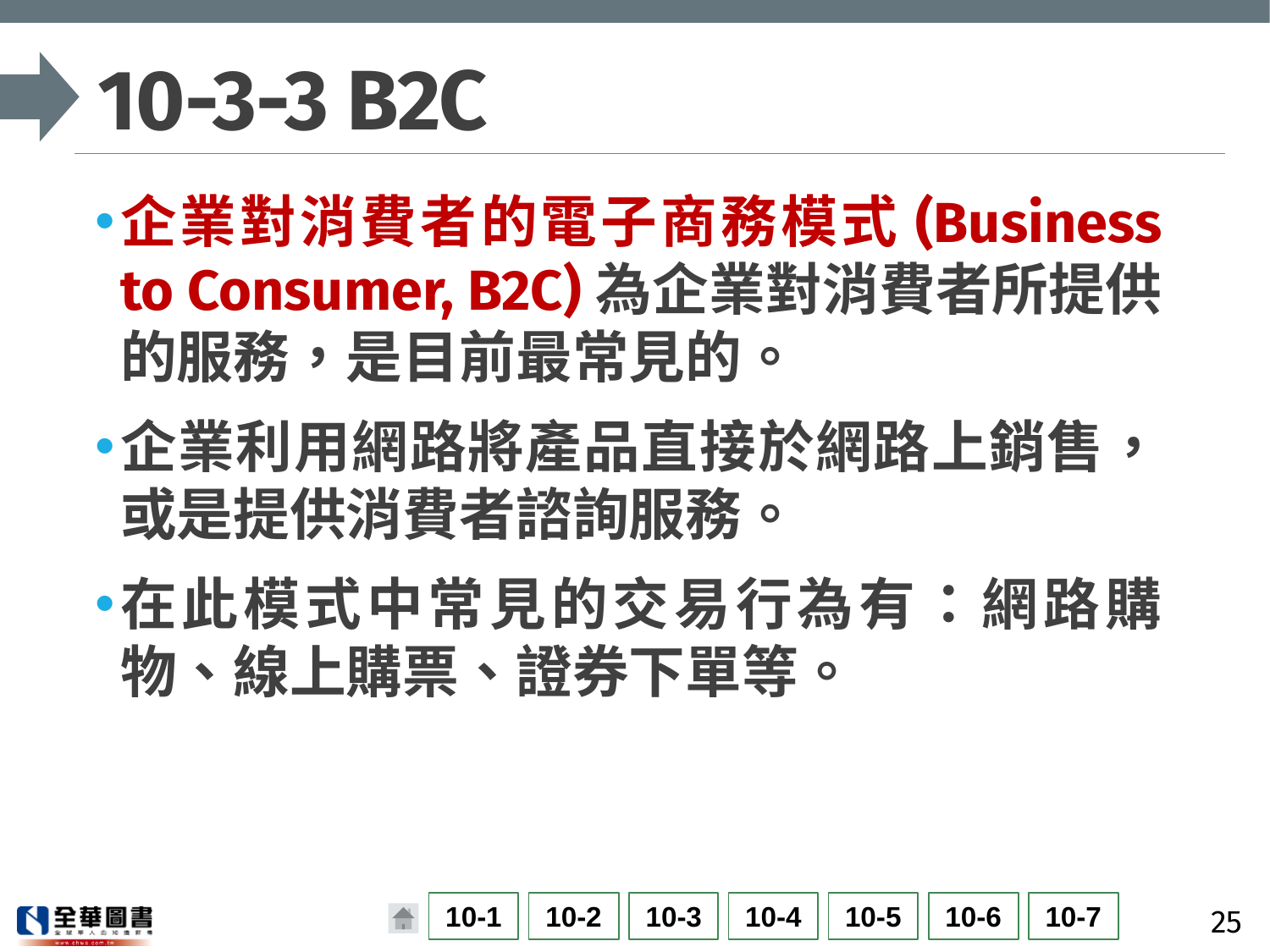

# 10-3-3 B2C
企業對消費者的電子商務模式(Business to Consumer, B2C)為企業對消費者所提供的服務，是目前最常見的。
企業利用網路將產品直接於網路上銷售，或是提供消費者諮詢服務。
在此模式中常見的交易行為有：網路購物、線上購票、證券下單等。
25